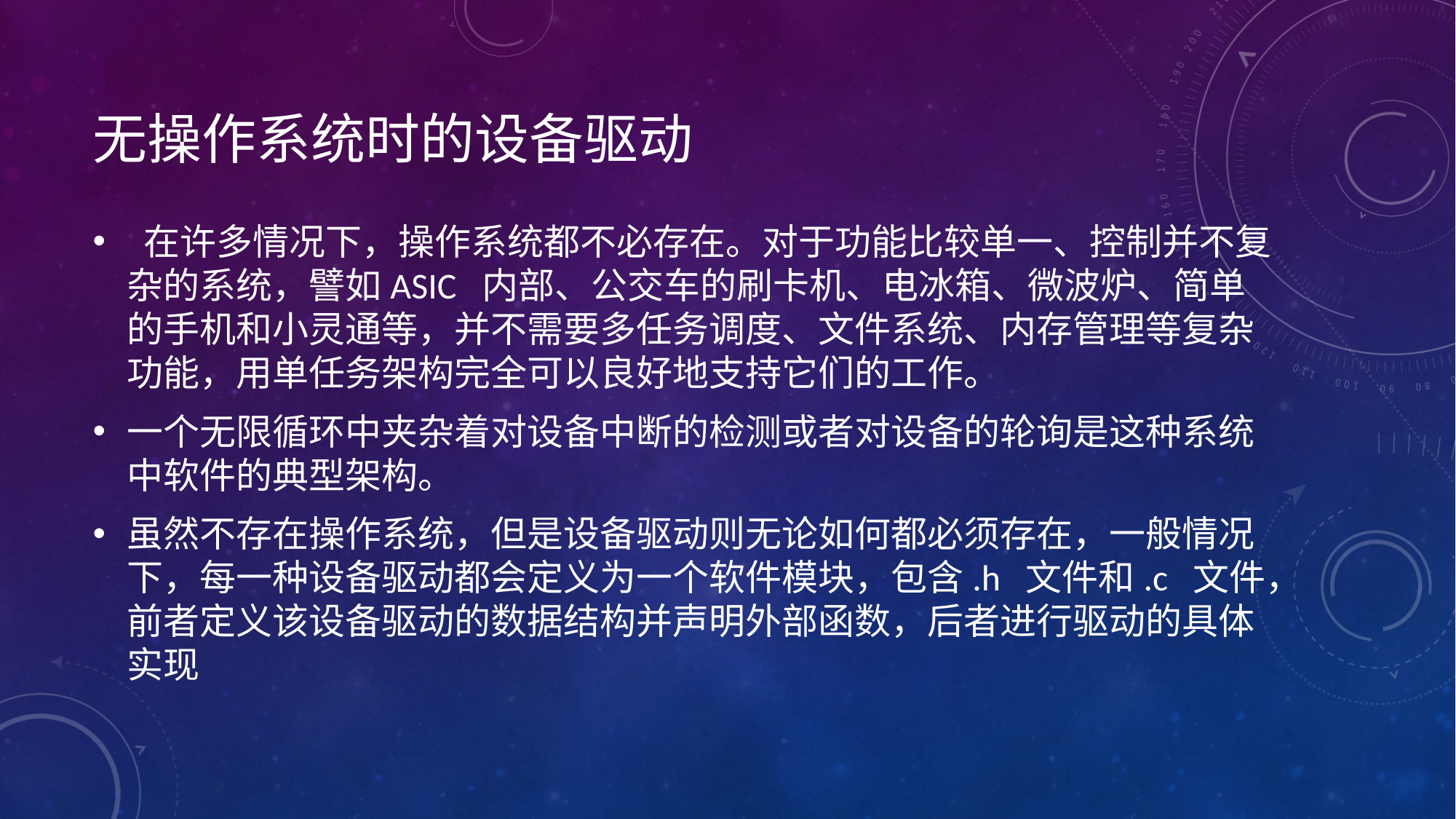

# 无操作系统时的设备驱动
 在许多情况下，操作系统都不必存在。对于功能比较单一、控制并不复杂的系统，譬如ASIC  内部、公交车的刷卡机、电冰箱、微波炉、简单的手机和小灵通等，并不需要多任务调度、文件系统、内存管理等复杂功能，用单任务架构完全可以良好地支持它们的工作。
一个无限循环中夹杂着对设备中断的检测或者对设备的轮询是这种系统中软件的典型架构。
虽然不存在操作系统，但是设备驱动则无论如何都必须存在，一般情况下，每一种设备驱动都会定义为一个软件模块，包含.h  文件和.c  文件，前者定义该设备驱动的数据结构并声明外部函数，后者进行驱动的具体实现